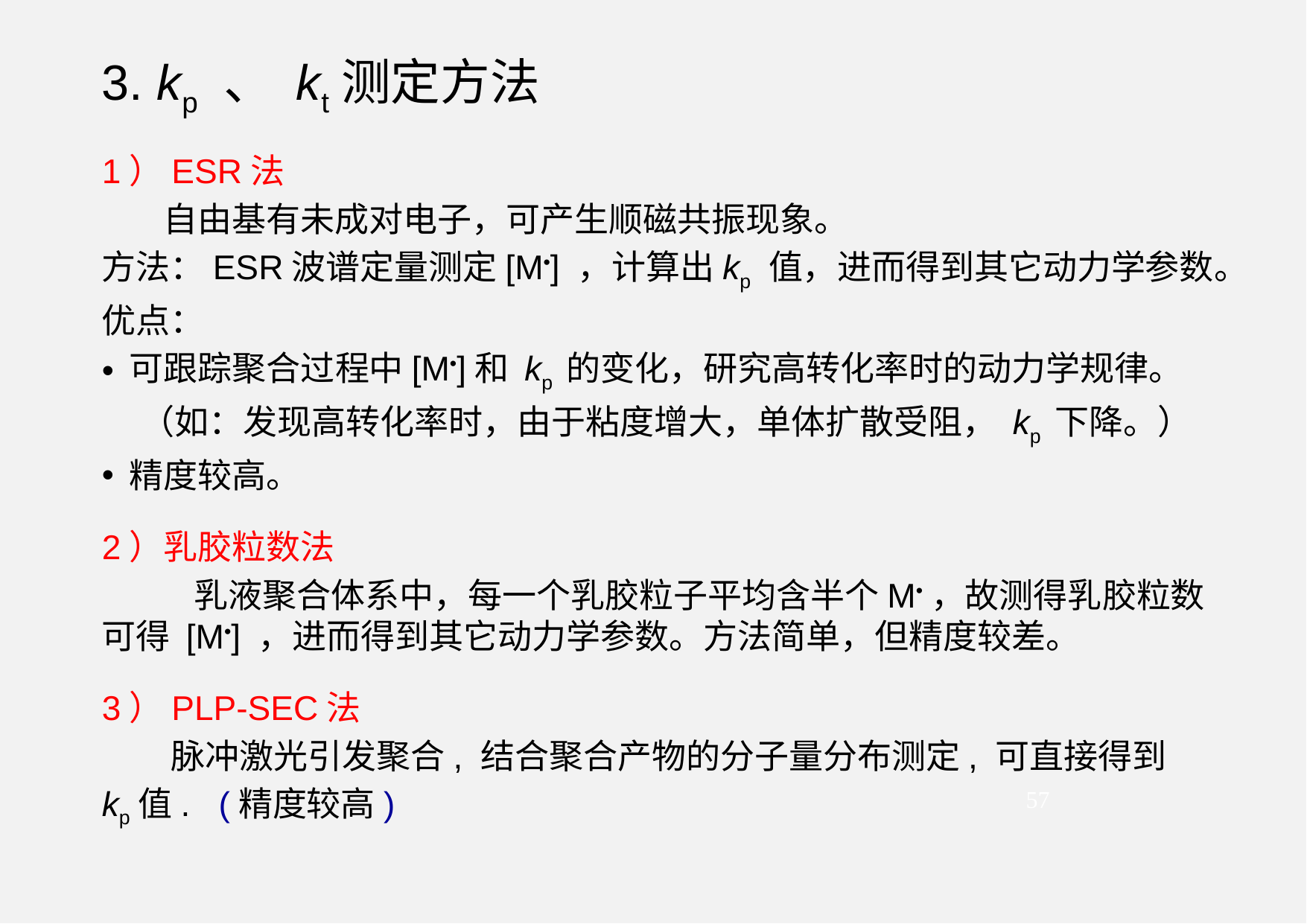

3. kp 、 kt测定方法
1）ESR法
       自由基有未成对电子，可产生顺磁共振现象。
方法：ESR波谱定量测定[M•] ，计算出kp 值，进而得到其它动力学参数。
优点：
 可跟踪聚合过程中[M•]和 kp 的变化，研究高转化率时的动力学规律。
    （如：发现高转化率时，由于粘度增大，单体扩散受阻， kp 下降。）
 精度较高。

2）乳胶粒数法
           乳液聚合体系中，每一个乳胶粒子平均含半个M•，故测得乳胶粒数可得 [M•] ，进而得到其它动力学参数。方法简单，但精度较差。

3）PLP-SEC法
        脉冲激光引发聚合, 结合聚合产物的分子量分布测定, 可直接得到
kp值.   (精度较高)
57